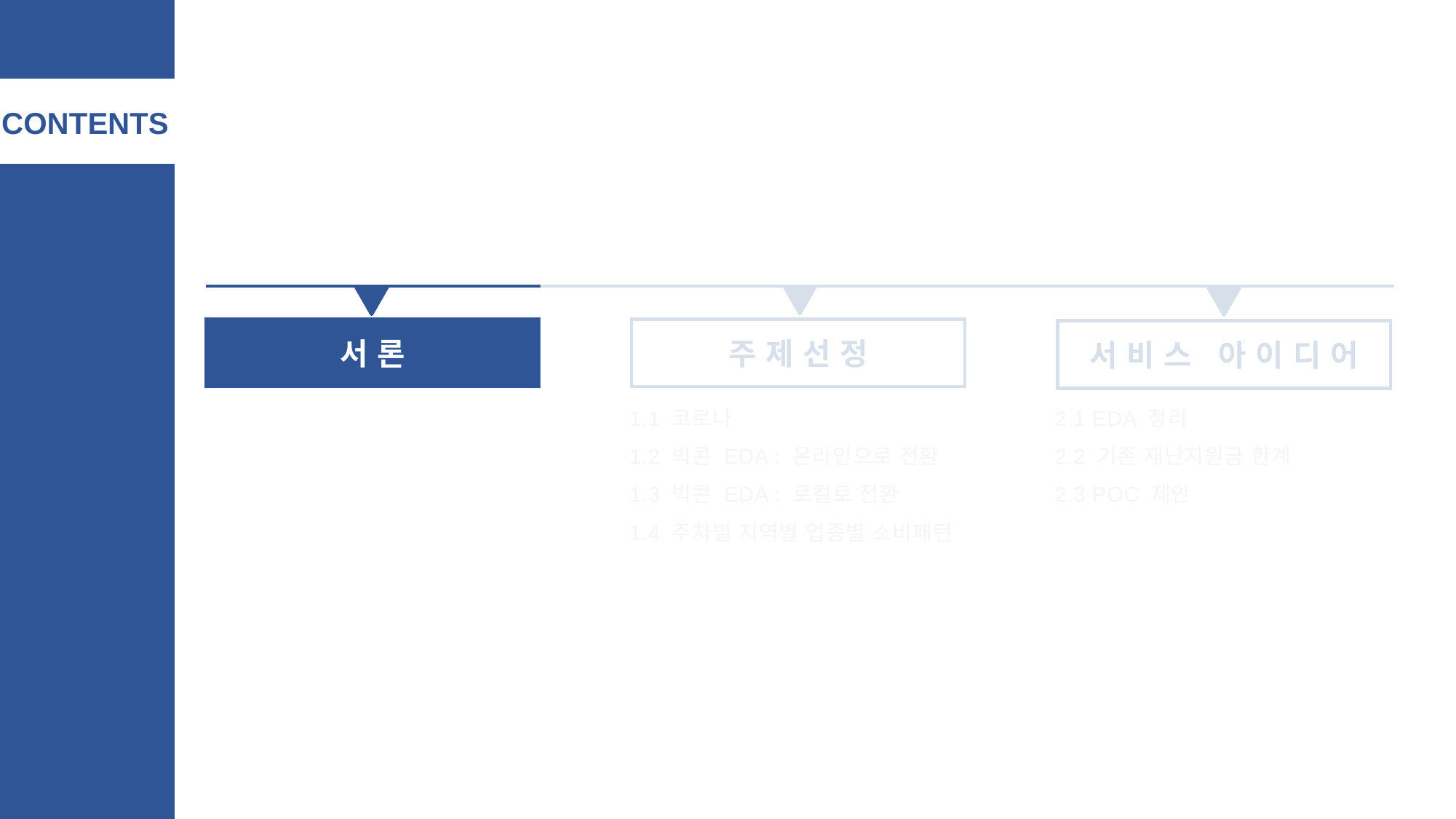

# CONTENTS

주제선정
서론
서비스 아이디어
1.1 코로나
1.2 빅콘 EDA : 온라인으로 전환
1.3 빅콘 EDA : 로컬로 전환
1.4 주차별 지역별 업종별 소비패턴
2.1 EDA 정리
2.2 기존 재난지원금 한계
2.3 POC 제안